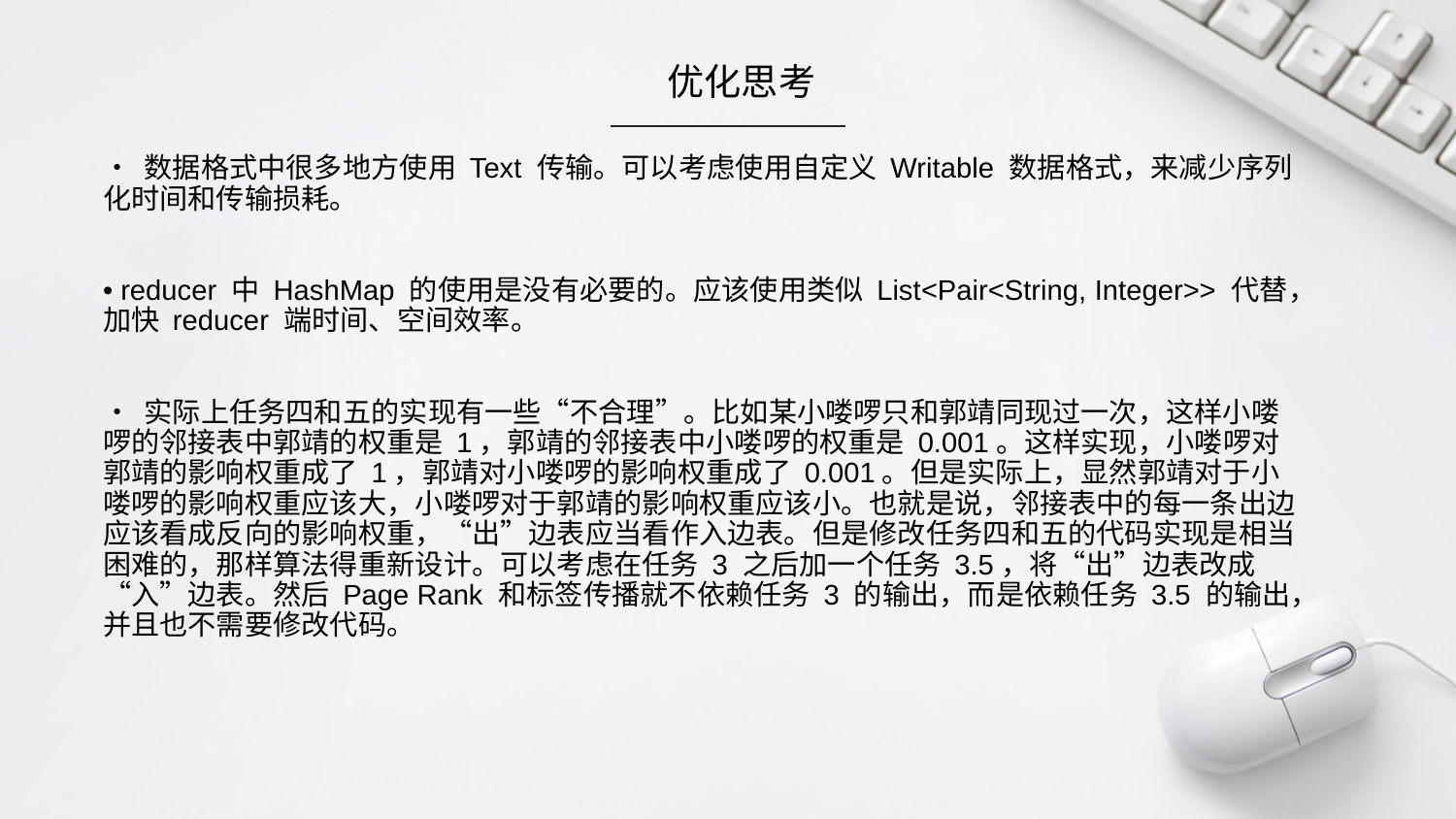

优化思考
• 数据格式中很多地方使用 Text 传输。可以考虑使用自定义 Writable 数据格式，来减少序列化时间和传输损耗。

• reducer 中 HashMap 的使用是没有必要的。应该使用类似 List<Pair<String, Integer>> 代替，加快 reducer 端时间、空间效率。

• 实际上任务四和五的实现有一些“不合理”。比如某小喽啰只和郭靖同现过一次，这样小喽啰的邻接表中郭靖的权重是 1，郭靖的邻接表中小喽啰的权重是 0.001。这样实现，小喽啰对郭靖的影响权重成了 1，郭靖对小喽啰的影响权重成了 0.001。但是实际上，显然郭靖对于小喽啰的影响权重应该大，小喽啰对于郭靖的影响权重应该小。也就是说，邻接表中的每一条出边应该看成反向的影响权重，“出”边表应当看作入边表。但是修改任务四和五的代码实现是相当困难的，那样算法得重新设计。可以考虑在任务 3 之后加一个任务 3.5，将“出”边表改成“入”边表。然后 Page Rank 和标签传播就不依赖任务 3 的输出，而是依赖任务 3.5 的输出，并且也不需要修改代码。